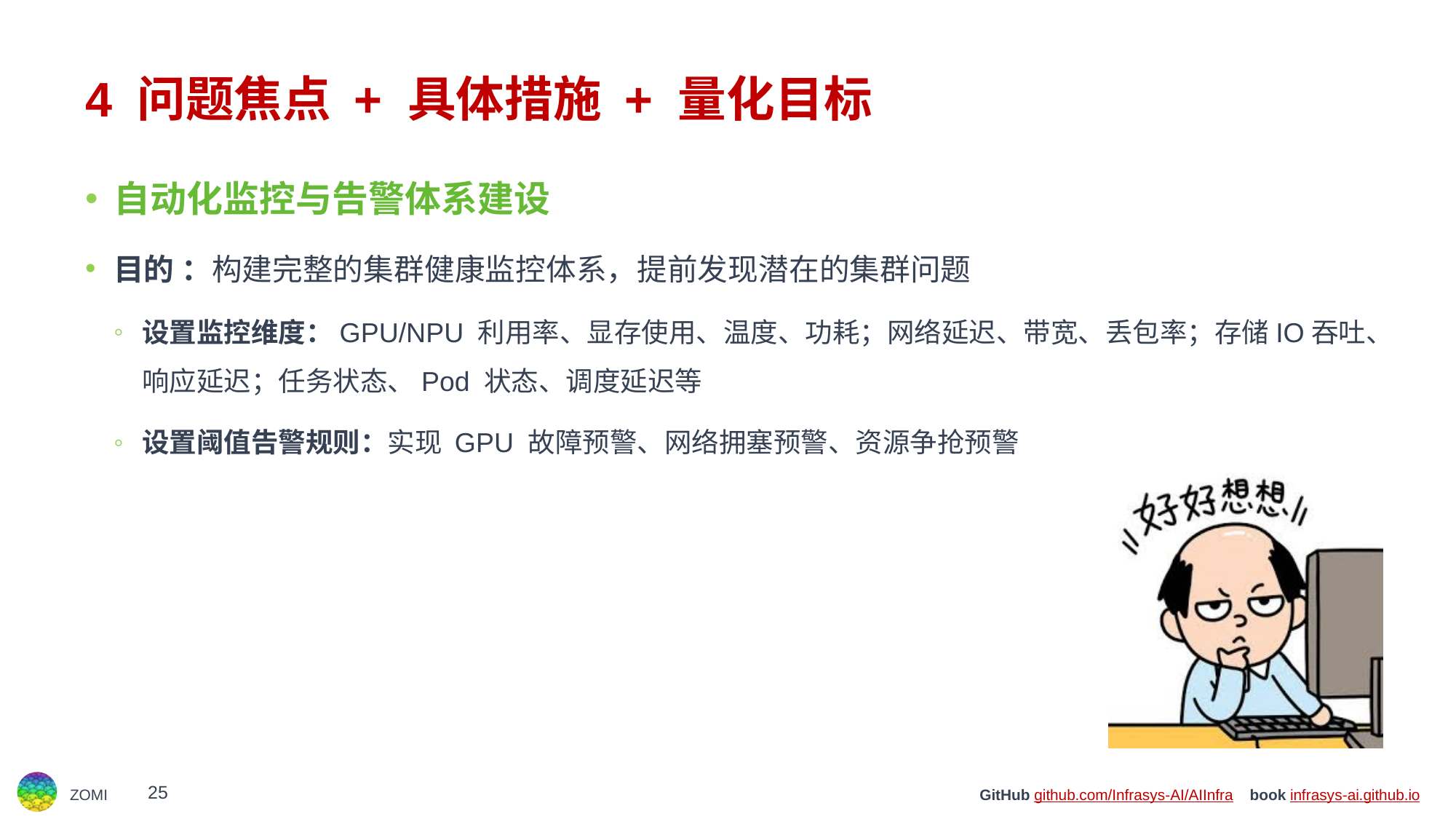

# 4 问题焦点 + 具体措施 + 量化目标
自动化监控与告警体系建设
目的 ：构建完整的集群健康监控体系，提前发现潜在的集群问题
设置监控维度：GPU/NPU 利用率、显存使用、温度、功耗；网络延迟、带宽、丢包率；存储IO吞吐、响应延迟；任务状态、Pod 状态、调度延迟等
设置阈值告警规则：实现 GPU 故障预警、网络拥塞预警、资源争抢预警